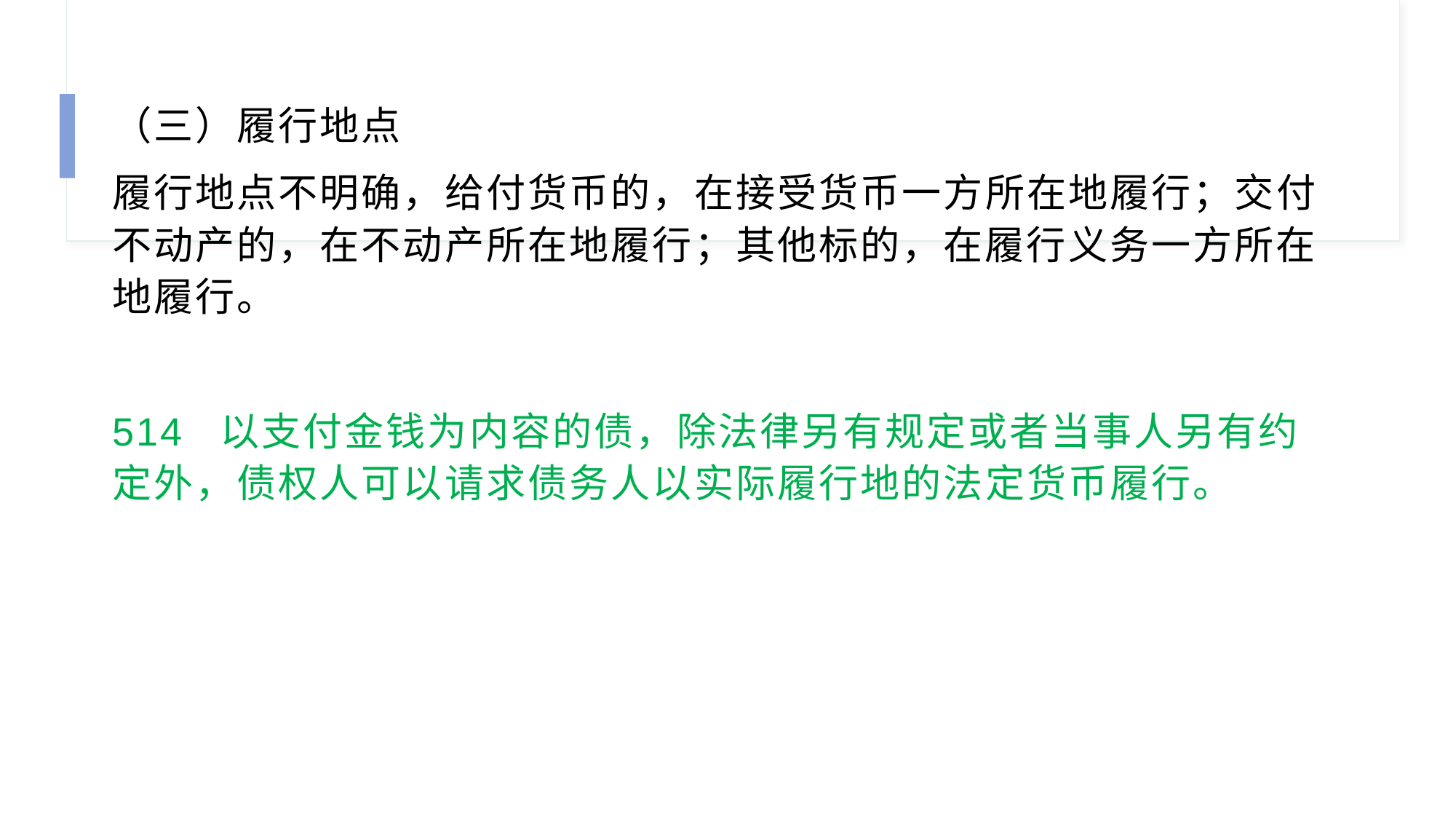

（三）履行地点
履行地点不明确，给付货币的，在接受货币一方所在地履行；交付不动产的，在不动产所在地履行；其他标的，在履行义务一方所在地履行。

514  以支付金钱为内容的债，除法律另有规定或者当事人另有约定外，债权人可以请求债务人以实际履行地的法定货币履行。